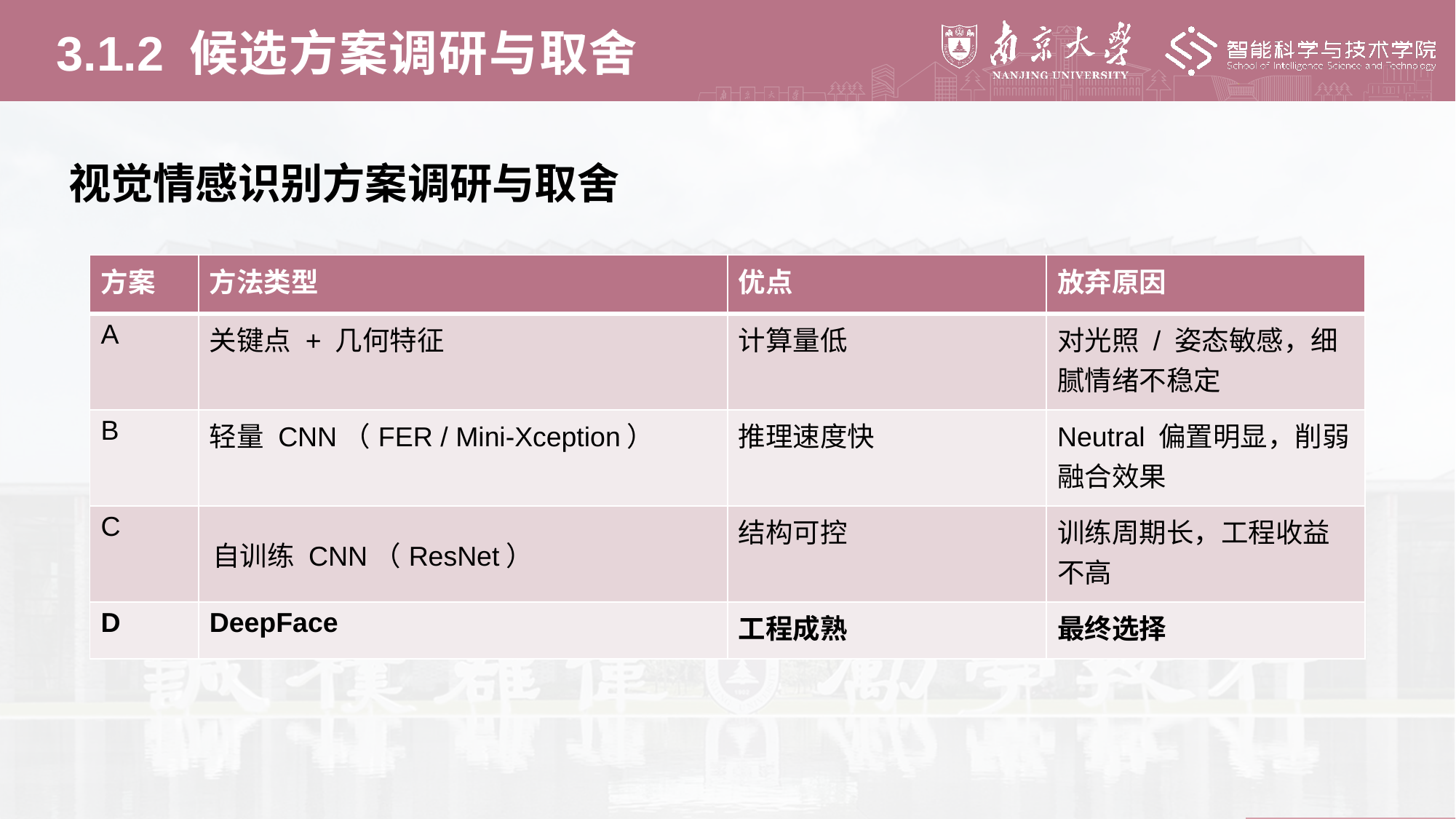

3.1.2 候选方案调研与取舍
视觉情感识别方案调研与取舍

| 方案 | 方法类型 | 优点 | 放弃原因 |
| --- | --- | --- | --- |
| A | 关键点 + 几何特征 | 计算量低 | 对光照 / 姿态敏感，细腻情绪不稳定 |
| B | 轻量 CNN（FER / Mini-Xception） | 推理速度快 | Neutral 偏置明显，削弱融合效果 |
| C | 自训练 CNN（ResNet） | 结构可控 | 训练周期长，工程收益不高 |
| D | DeepFace | 工程成熟 | 最终选择 |